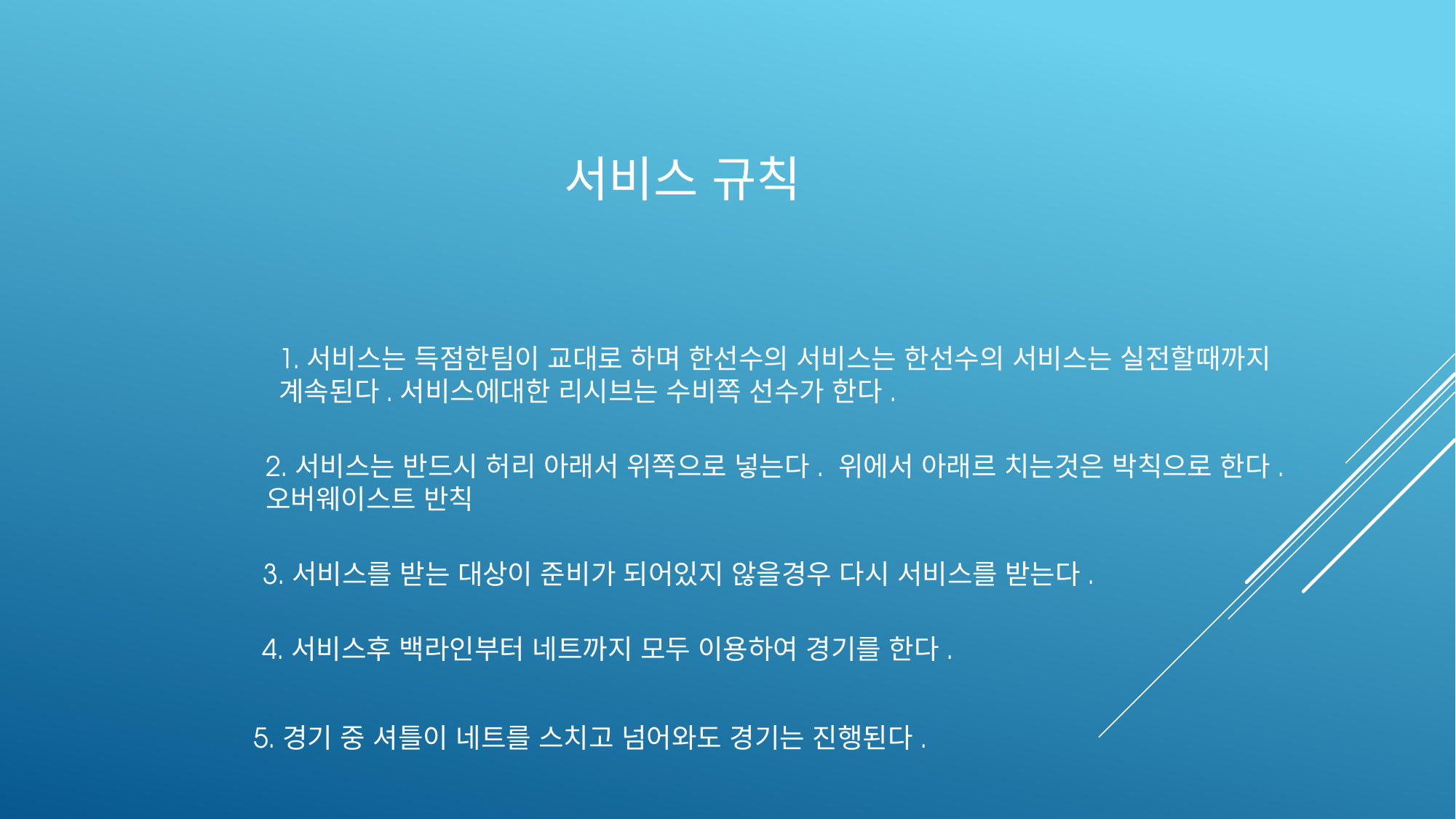

서비스 규칙
1.서비스는 득점한팀이 교대로 하며 한선수의 서비스는 한선수의 서비스는 실전할때까지
계속된다.서비스에대한 리시브는 수비쪽 선수가 한다.
2.서비스는 반드시 허리 아래서 위쪽으로 넣는다. 위에서 아래르 치는것은 박칙으로 한다.
오버웨이스트 반칙
3.서비스를 받는 대상이 준비가 되어있지 않을경우 다시 서비스를 받는다.
4.서비스후 백라인부터 네트까지 모두 이용하여 경기를 한다.
5.경기 중 셔틀이 네트를 스치고 넘어와도 경기는 진행된다.